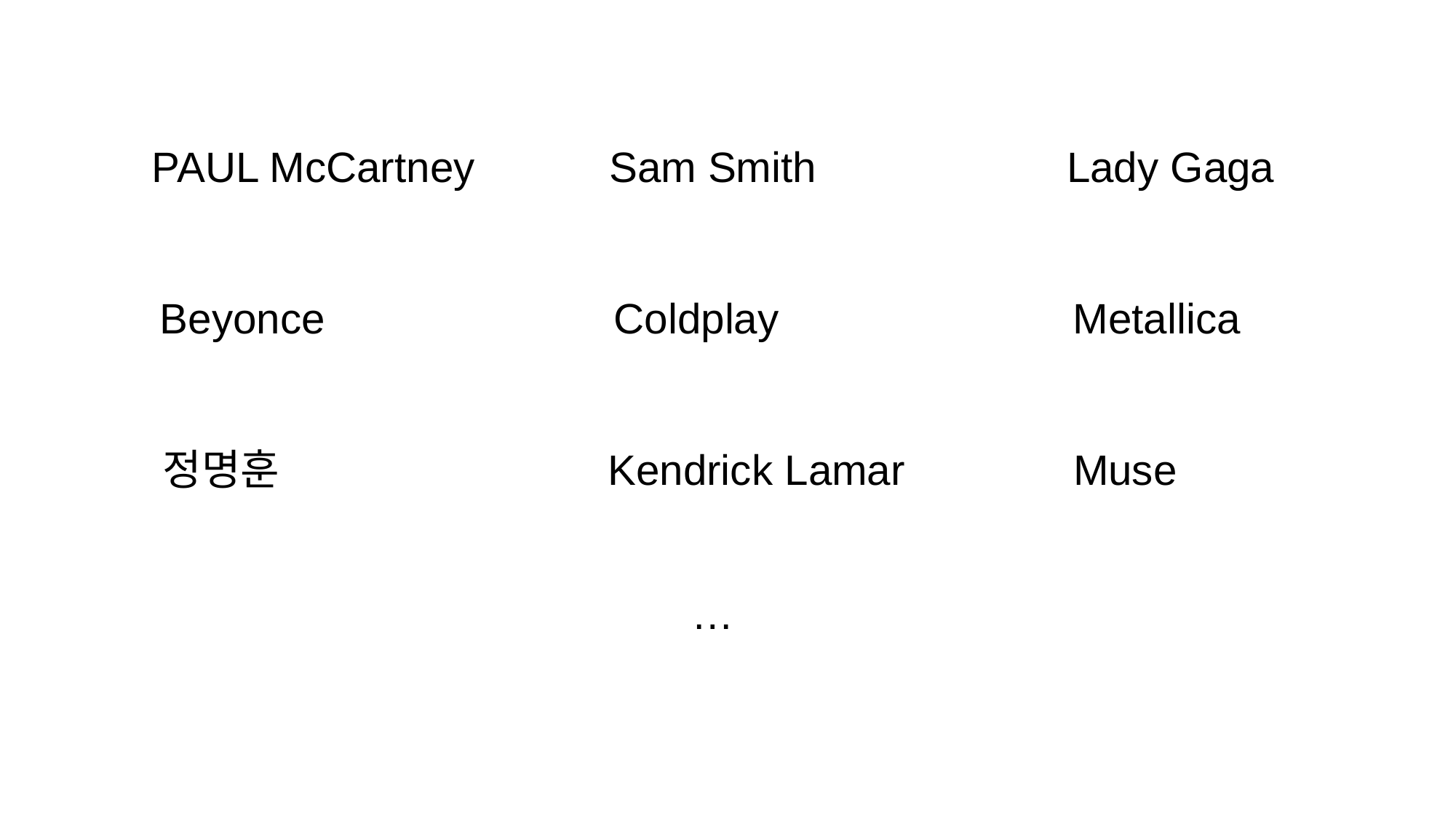

PAUL McCartney
Sam Smith
Lady Gaga
Beyonce
Coldplay
Metallica
정명훈
Kendrick Lamar
Muse
…